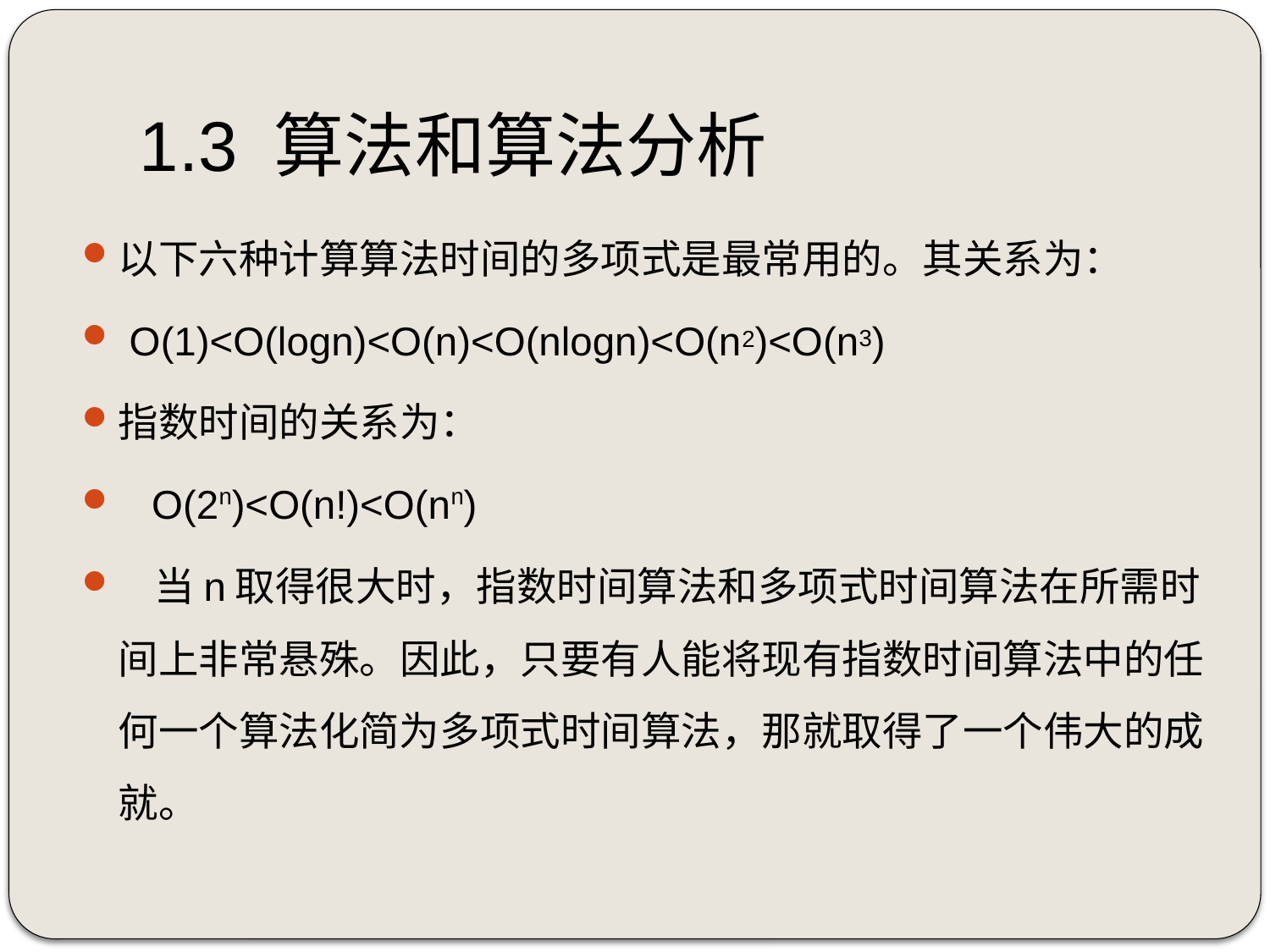

# 1.3 算法和算法分析
以下六种计算算法时间的多项式是最常用的。其关系为：
 O(1)<O(logn)<O(n)<O(nlogn)<O(n2)<O(n3)
指数时间的关系为：
   O(2n)<O(n!)<O(nn)
   当n取得很大时，指数时间算法和多项式时间算法在所需时间上非常悬殊。因此，只要有人能将现有指数时间算法中的任何一个算法化简为多项式时间算法，那就取得了一个伟大的成就。